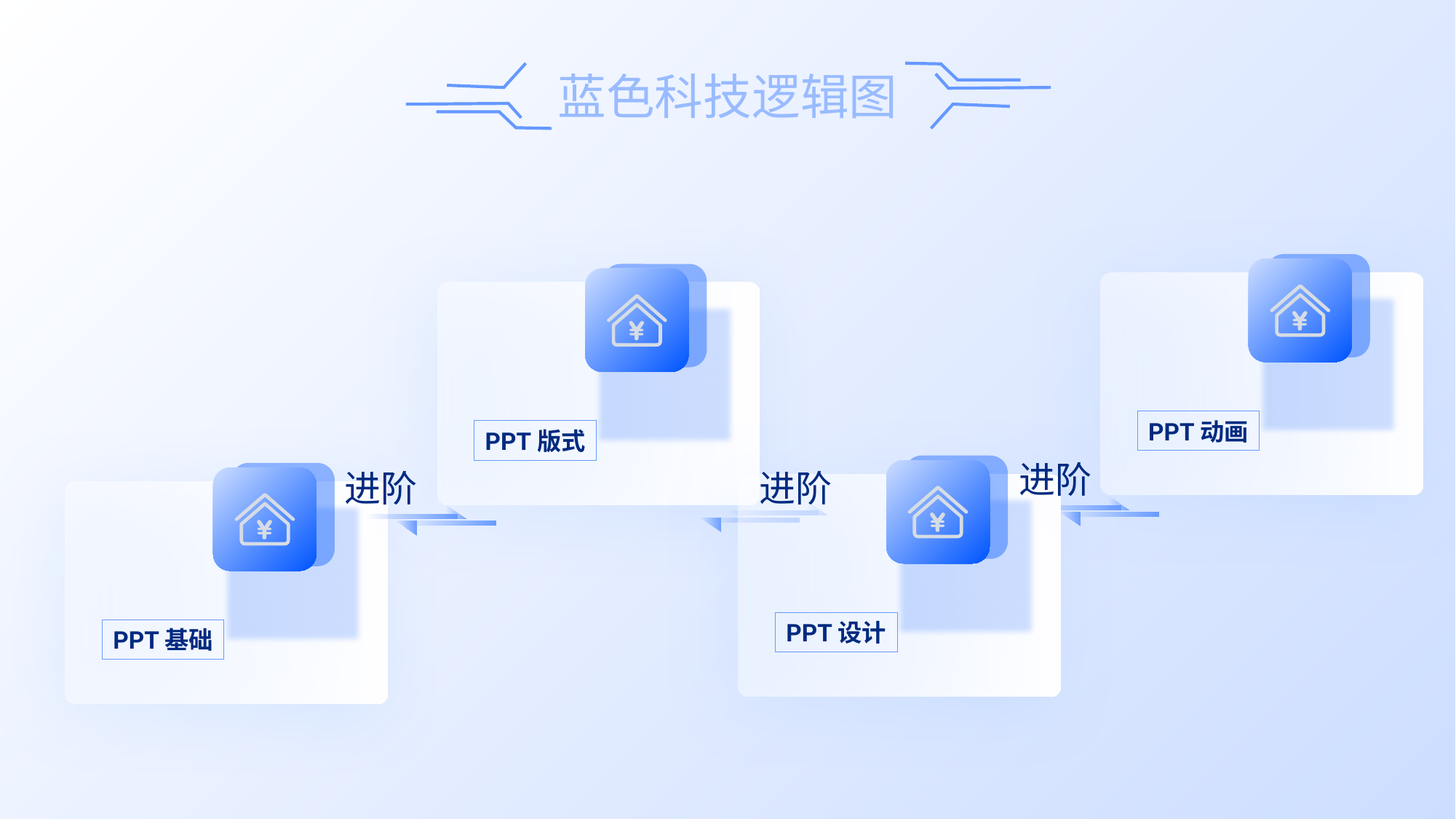

PPT动画

PPT版式

进阶

PPT设计

进阶
进阶

PPT基础